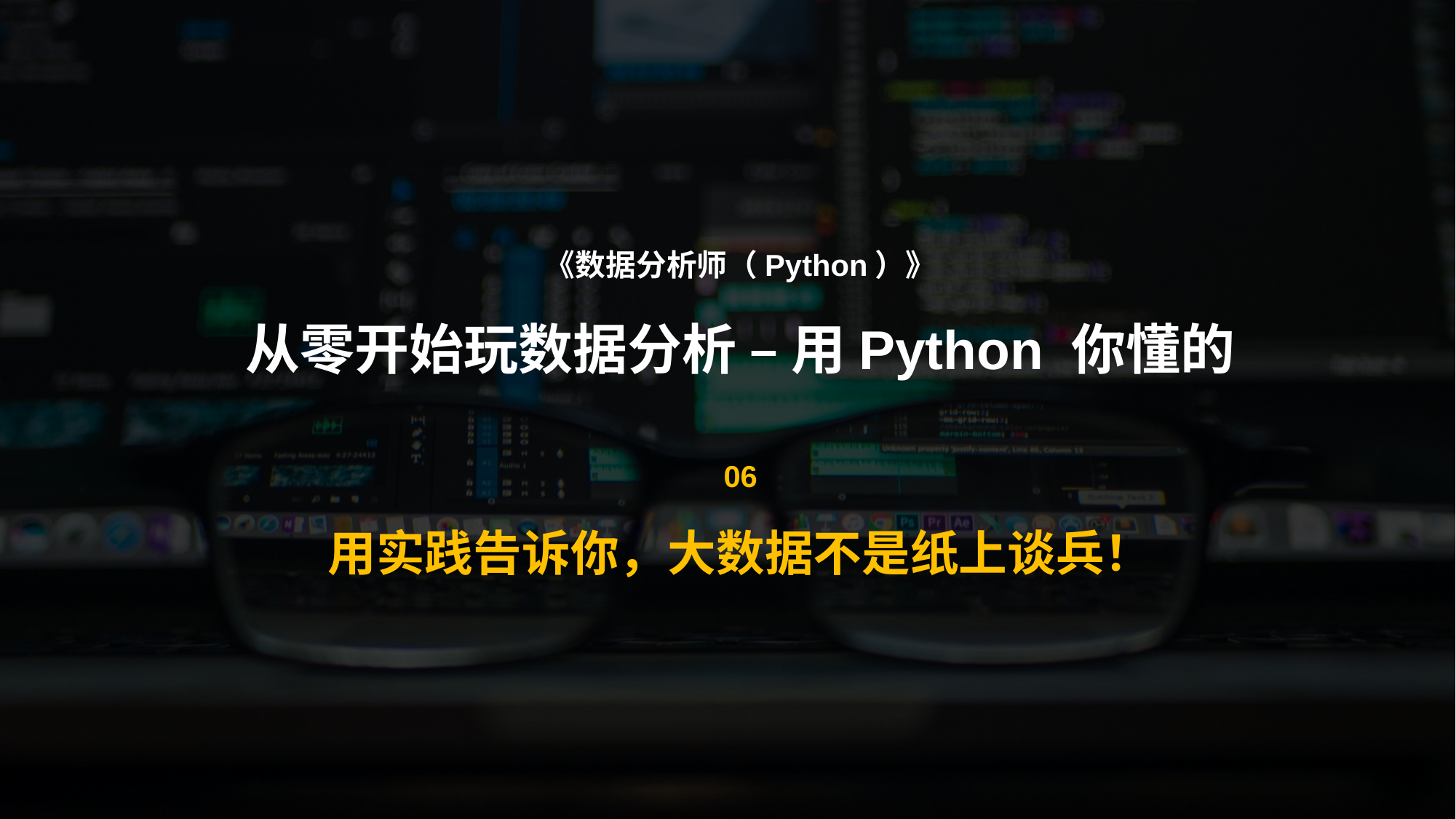

《数据分析师（Python）》
从零开始玩数据分析 – 用Python 你懂的
06
用实践告诉你，大数据不是纸上谈兵！